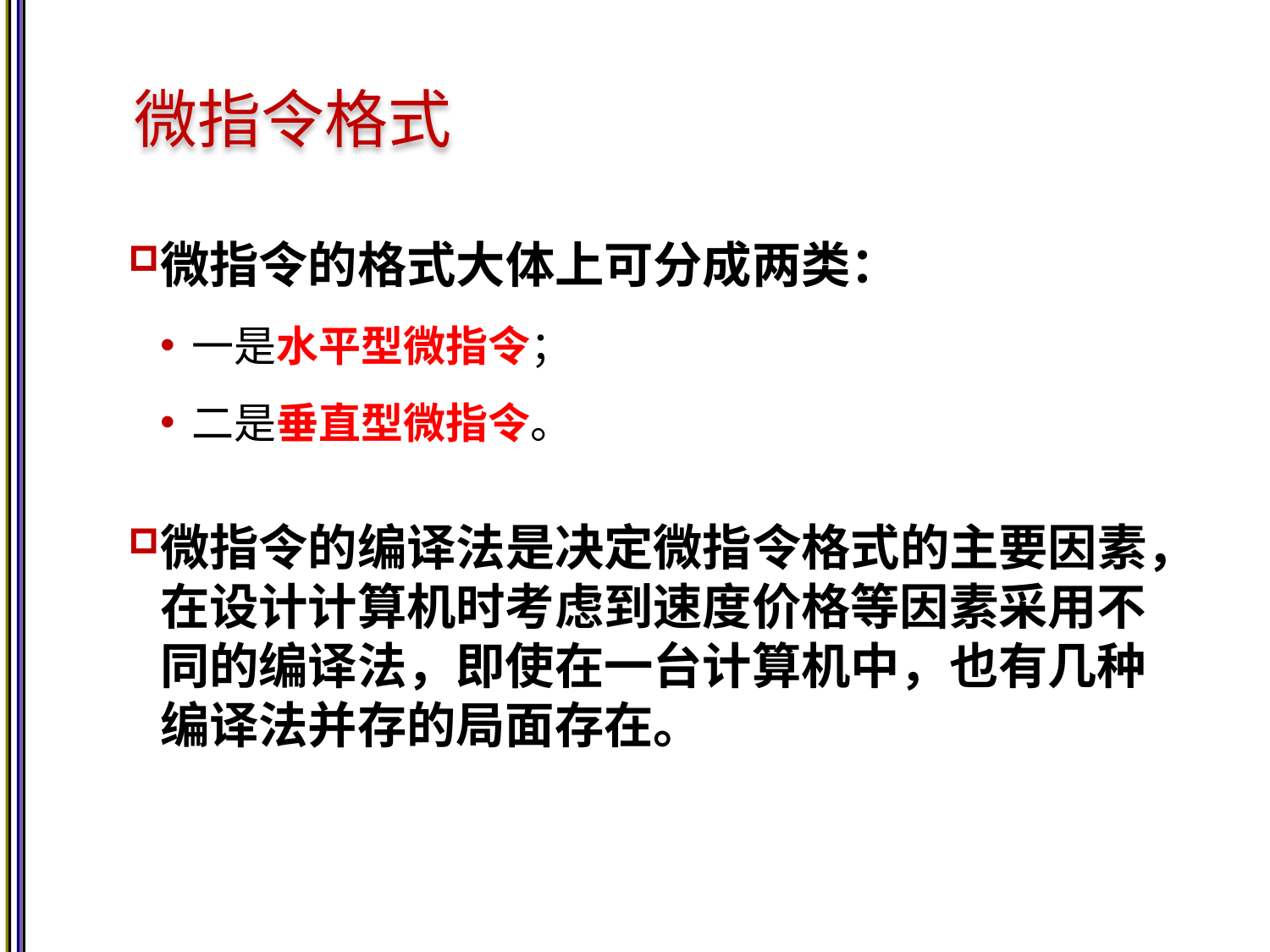

# 微指令格式
微指令的格式大体上可分成两类：
一是水平型微指令；
二是垂直型微指令。
微指令的编译法是决定微指令格式的主要因素，在设计计算机时考虑到速度价格等因素采用不同的编译法，即使在一台计算机中，也有几种编译法并存的局面存在。
95